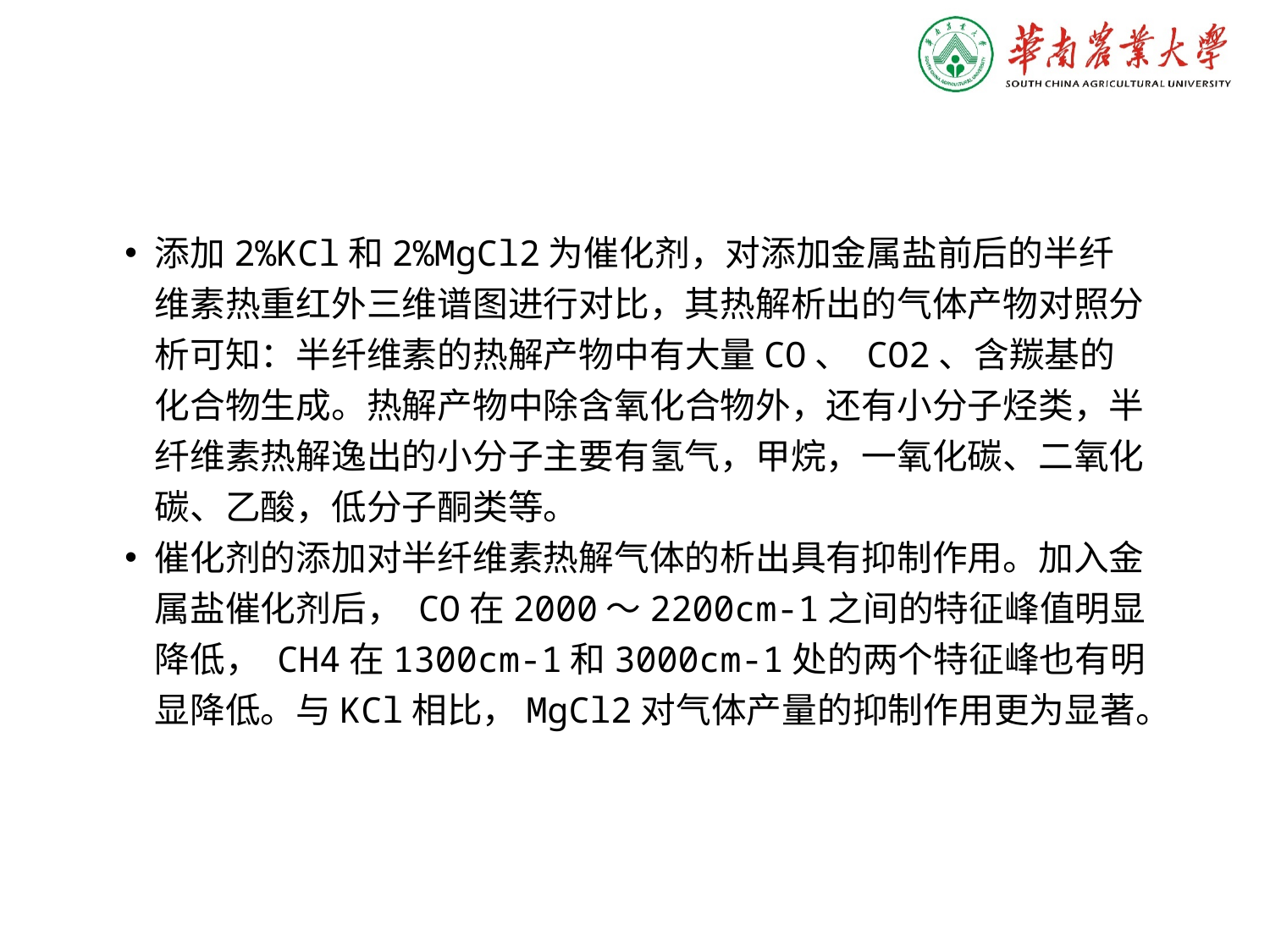

添加2%KCl和2%MgCl2为催化剂，对添加金属盐前后的半纤维素热重红外三维谱图进行对比，其热解析出的气体产物对照分析可知：半纤维素的热解产物中有大量CO、 CO2、含羰基的化合物生成。热解产物中除含氧化合物外，还有小分子烃类，半纤维素热解逸出的小分子主要有氢气，甲烷，一氧化碳、二氧化碳、乙酸，低分子酮类等。
催化剂的添加对半纤维素热解气体的析出具有抑制作用。加入金属盐催化剂后， CO在2000～2200cm-1之间的特征峰值明显降低， CH4在1300cm-1和3000cm-1处的两个特征峰也有明显降低。与KCl相比，MgCl2对气体产量的抑制作用更为显著。